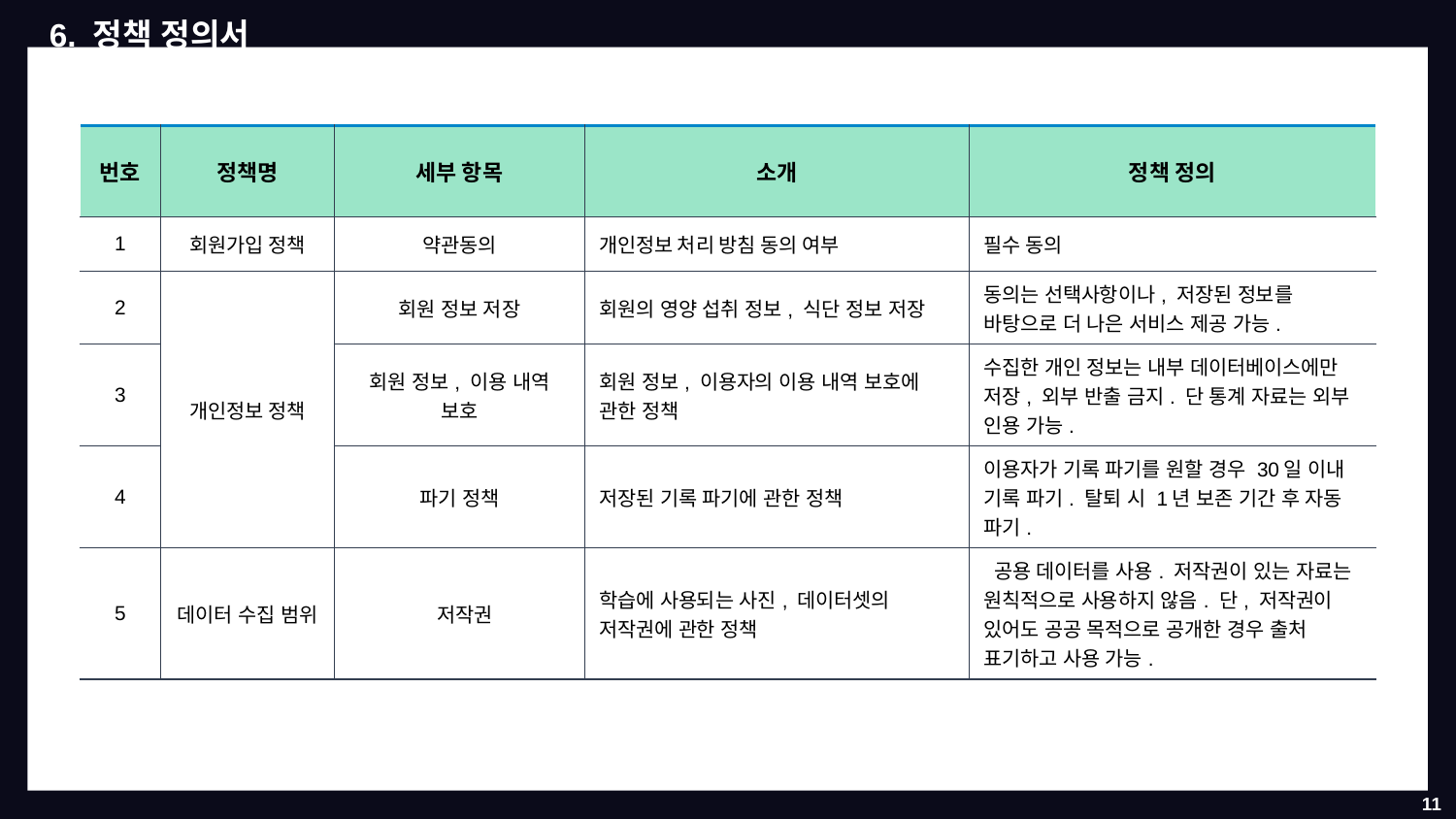

6. 정책 정의서
| 번호 | 정책명 | 세부 항목 | 소개 | 정책 정의 |
| --- | --- | --- | --- | --- |
| 1 | 회원가입 정책 | 약관동의 | 개인정보 처리 방침 동의 여부 | 필수 동의 |
| 2 | 개인정보 정책 | 회원 정보 저장 | 회원의 영양 섭취 정보, 식단 정보 저장 | 동의는 선택사항이나, 저장된 정보를 바탕으로 더 나은 서비스 제공 가능. |
| 3 |  | 회원 정보, 이용 내역 보호 | 회원 정보, 이용자의 이용 내역 보호에 관한 정책 | 수집한 개인 정보는 내부 데이터베이스에만 저장, 외부 반출 금지. 단 통계 자료는 외부 인용 가능. |
| 4 |  | 파기 정책 | 저장된 기록 파기에 관한 정책 | 이용자가 기록 파기를 원할 경우 30일 이내 기록 파기. 탈퇴 시 1년 보존 기간 후 자동 파기. |
| 5 | 데이터 수집 범위 | 저작권 | 학습에 사용되는 사진, 데이터셋의 저작권에 관한 정책 | 공용 데이터를 사용. 저작권이 있는 자료는 원칙적으로 사용하지 않음. 단, 저작권이 있어도 공공 목적으로 공개한 경우 출처 표기하고 사용 가능. |
11